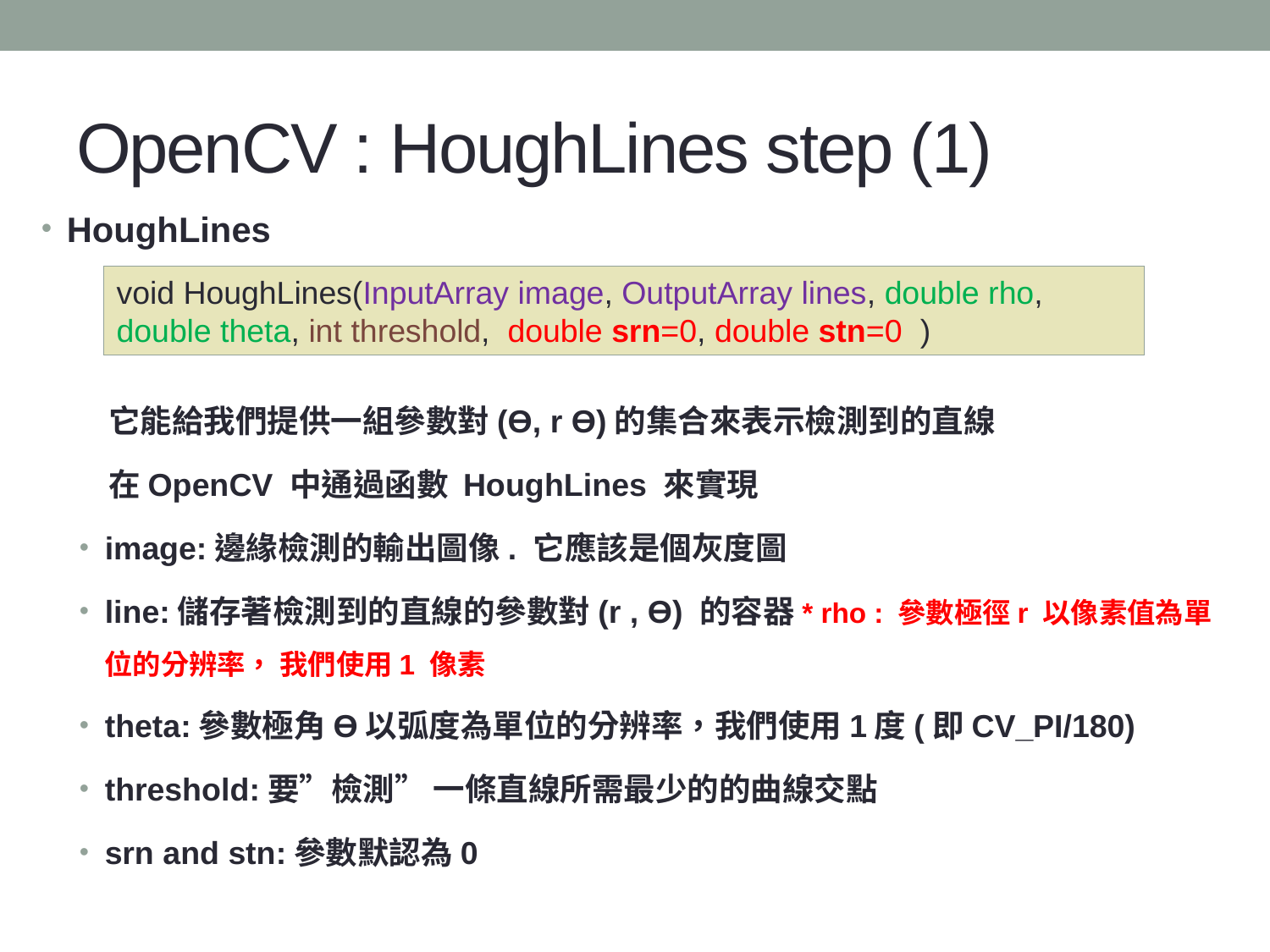

# OpenCV : HoughLines step (1)

HoughLines

   它能給我們提供一組參數對(ϴ, r ϴ)的集合來表示檢測到的直線
   在OpenCV 中通過函數 HoughLines 來實現
image:邊緣檢測的輸出圖像. 它應該是個灰度圖
line:儲存著檢測到的直線的參數對(r , ϴ) 的容器* rho : 參數極徑r 以像素值為單位的分辨率， 我們使用1 像素
theta:參數極角ϴ以弧度為單位的分辨率，我們使用1度(即CV_PI/180)
threshold:要”檢測” 一條直線所需最少的的曲線交點
srn and stn:參數默認為0
void HoughLines(InputArray image, OutputArray lines, double rho, double theta, int threshold,  double srn=0, double stn=0  )